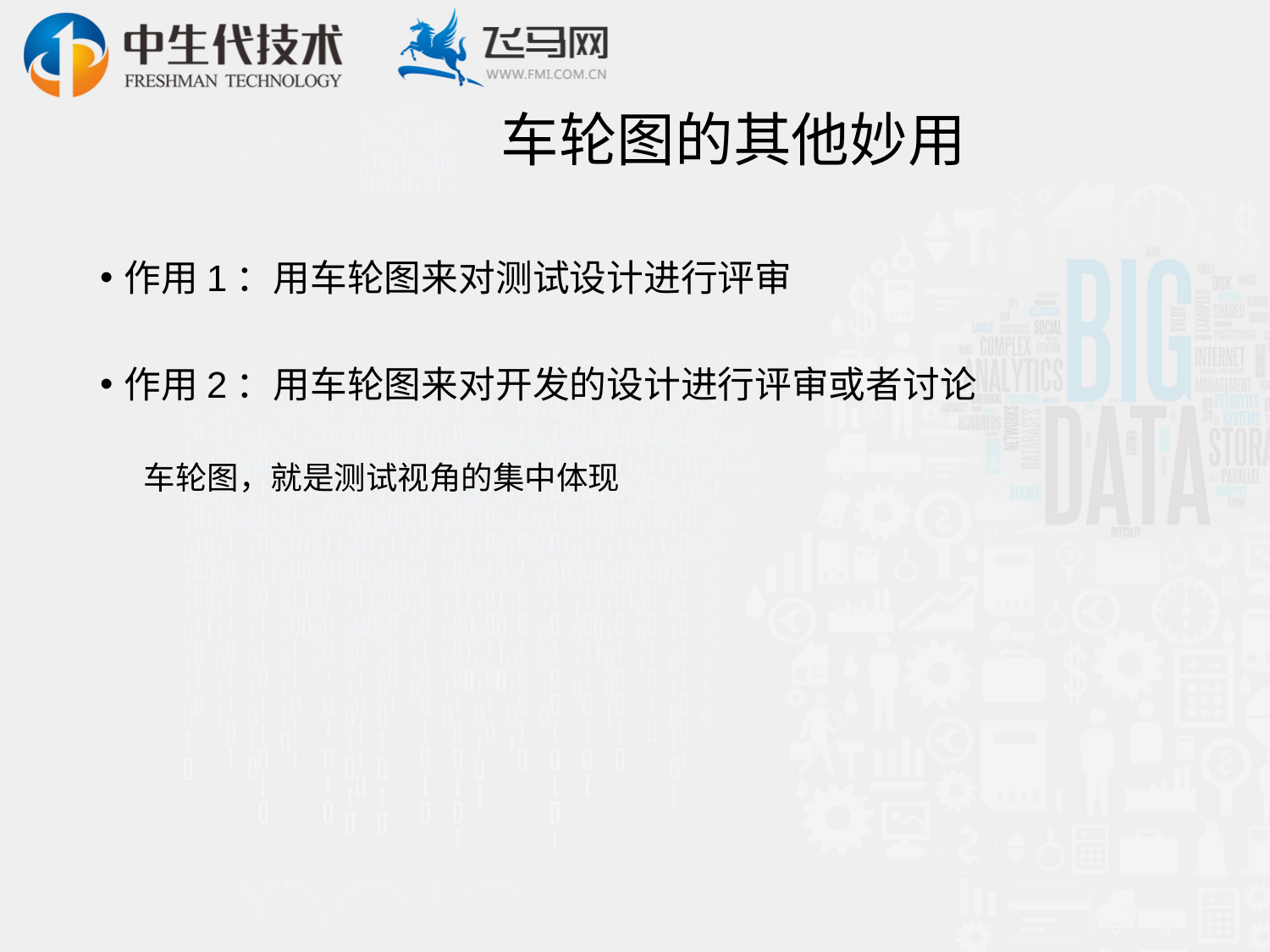

# 车轮图的其他妙用
作用1：用车轮图来对测试设计进行评审

作用2：用车轮图来对开发的设计进行评审或者讨论
车轮图，就是测试视角的集中体现